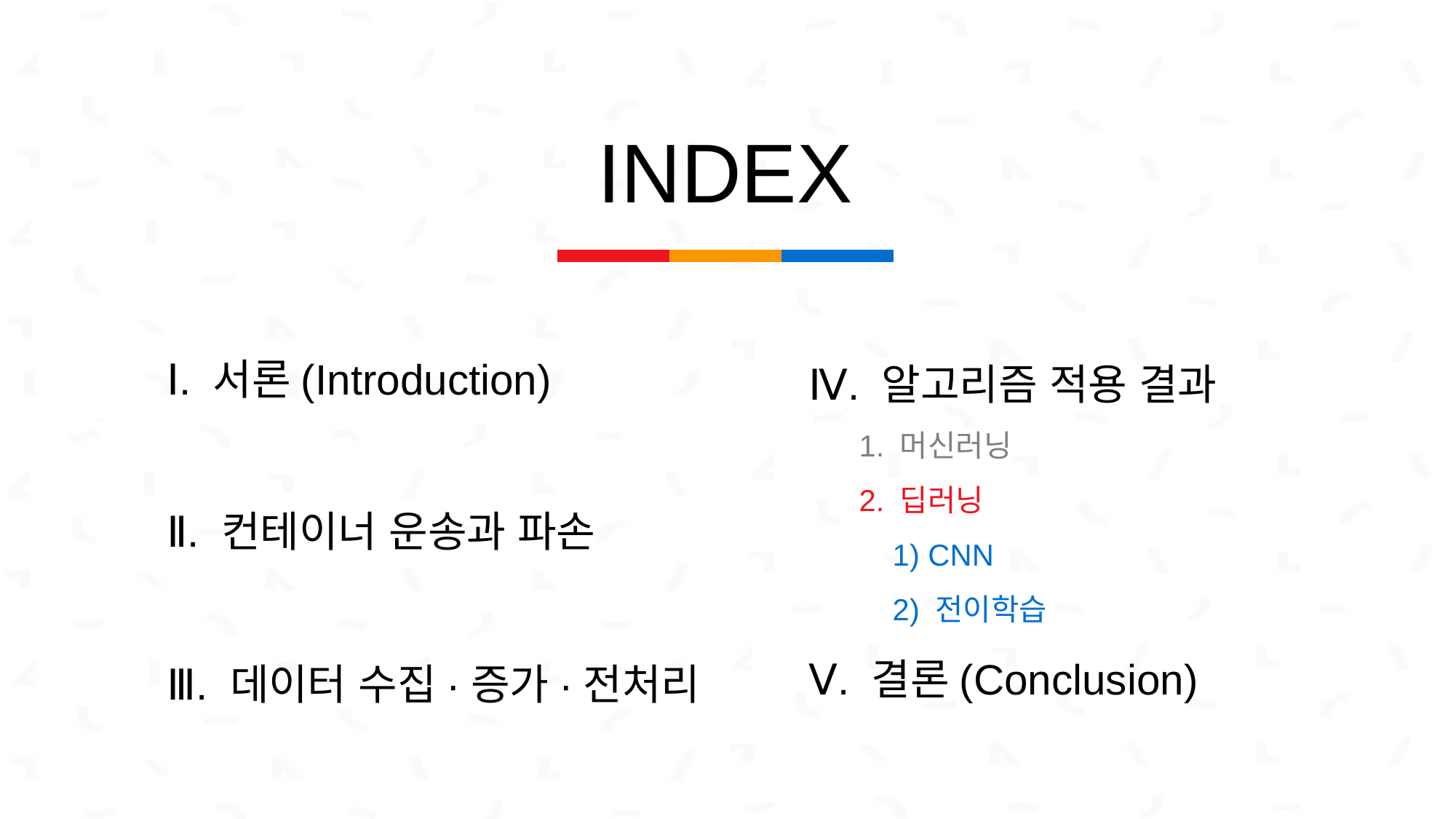

INDEX
|  |  |  |
| --- | --- | --- |
Ⅰ. 서론(Introduction)

Ⅱ. 컨테이너 운송과 파손

Ⅲ. 데이터 수집·증가·전처리
Ⅳ. 알고리즘 적용 결과
      1. 머신러닝
      2. 딥러닝
          1) CNN
          2) 전이학습
Ⅴ. 결론(Conclusion)